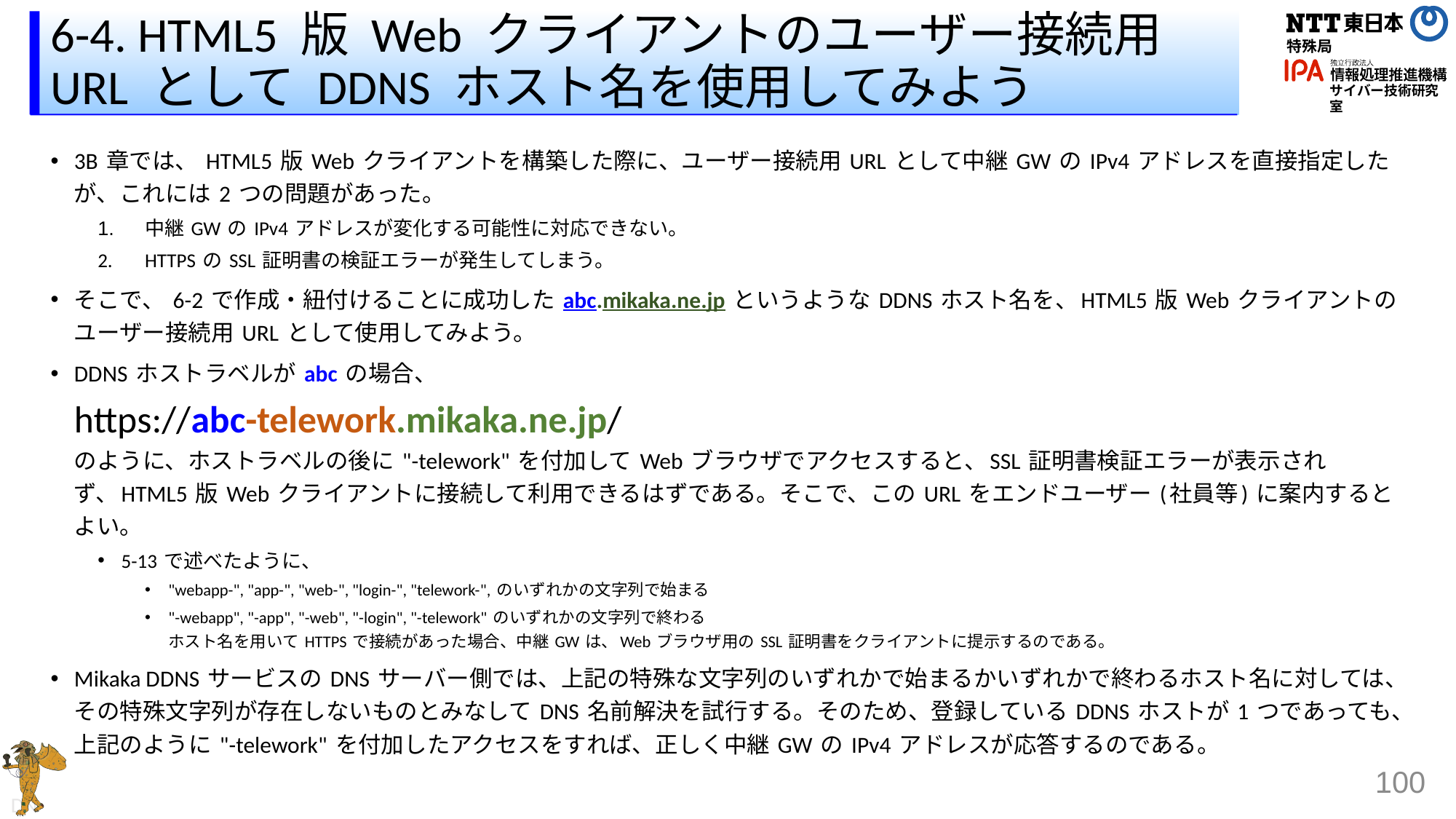

# 6-4. HTML5 版 Web クライアントのユーザー接続用 URL として DDNS ホスト名を使用してみよう
3B 章では、 HTML5 版 Web クライアントを構築した際に、ユーザー接続用 URL として中継 GW の IPv4 アドレスを直接指定したが、これには 2 つの問題があった。
中継 GW の IPv4 アドレスが変化する可能性に対応できない。
HTTPS の SSL 証明書の検証エラーが発生してしまう。
そこで、 6-2 で作成・紐付けることに成功した abc.mikaka.ne.jp というような DDNS ホスト名を、HTML5 版 Web クライアントのユーザー接続用 URL として使用してみよう。
DDNS ホストラベルが abc の場合、
https://abc-telework.mikaka.ne.jp/
のように、ホストラベルの後に "-telework" を付加して Web ブラウザでアクセスすると、SSL 証明書検証エラーが表示されず、HTML5 版 Web クライアントに接続して利用できるはずである。そこで、この URL をエンドユーザー (社員等) に案内するとよい。
5-13 で述べたように、
"webapp-", "app-", "web-", "login-", "telework-", のいずれかの文字列で始まる
"-webapp", "-app", "-web", "-login", "-telework" のいずれかの文字列で終わる
ホスト名を用いて HTTPS で接続があった場合、中継 GW は、Web ブラウザ用の SSL 証明書をクライアントに提示するのである。
Mikaka DDNS サービスの DNS サーバー側では、上記の特殊な文字列のいずれかで始まるかいずれかで終わるホスト名に対しては、その特殊文字列が存在しないものとみなして DNS 名前解決を試行する。そのため、登録している DDNS ホストが 1 つであっても、上記のように "-telework" を付加したアクセスをすれば、正しく中継 GW の IPv4 アドレスが応答するのである。
100